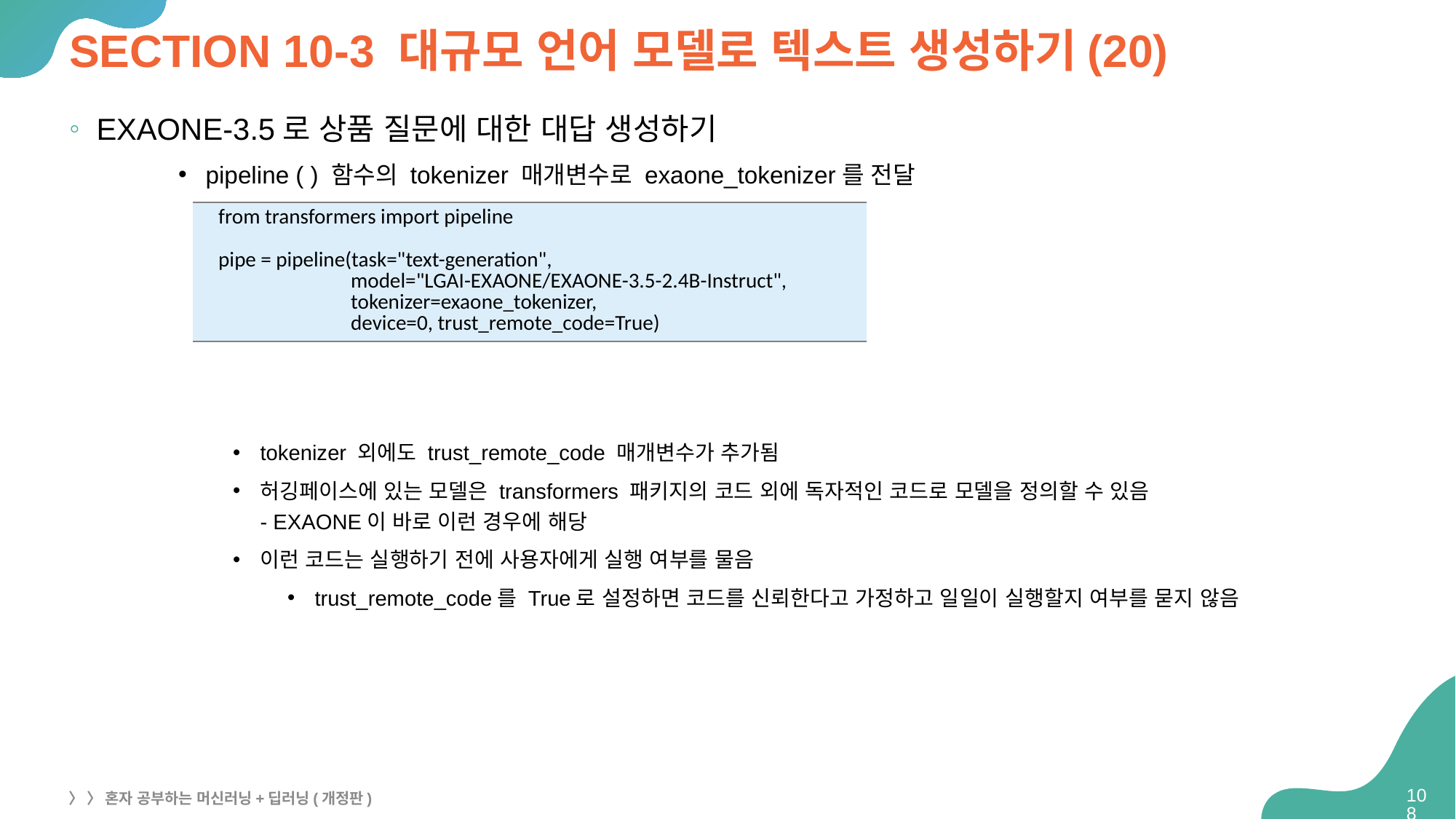

# SECTION 10-3 대규모 언어 모델로 텍스트 생성하기(20)
EXAONE-3.5로 상품 질문에 대한 대답 생성하기
pipeline ( ) 함수의 tokenizer 매개변수로 exaone_tokenizer를 전달

tokenizer 외에도 trust_remote_code 매개변수가 추가됨
허깅페이스에 있는 모델은 transformers 패키지의 코드 외에 독자적인 코드로 모델을 정의할 수 있음
- EXAONE이 바로 이런 경우에 해당
이런 코드는 실행하기 전에 사용자에게 실행 여부를 물음
trust_remote_code를 True로 설정하면 코드를 신뢰한다고 가정하고 일일이 실행할지 여부를 묻지 않음
| from transformers import pipeline pipe = pipeline(task="text-generation", model="LGAI-EXAONE/EXAONE-3.5-2.4B-Instruct", tokenizer=exaone\_tokenizer, device=0, trust\_remote\_code=True) |
| --- |
108
〉 〉 혼자 공부하는 머신러닝+딥러닝(개정판)